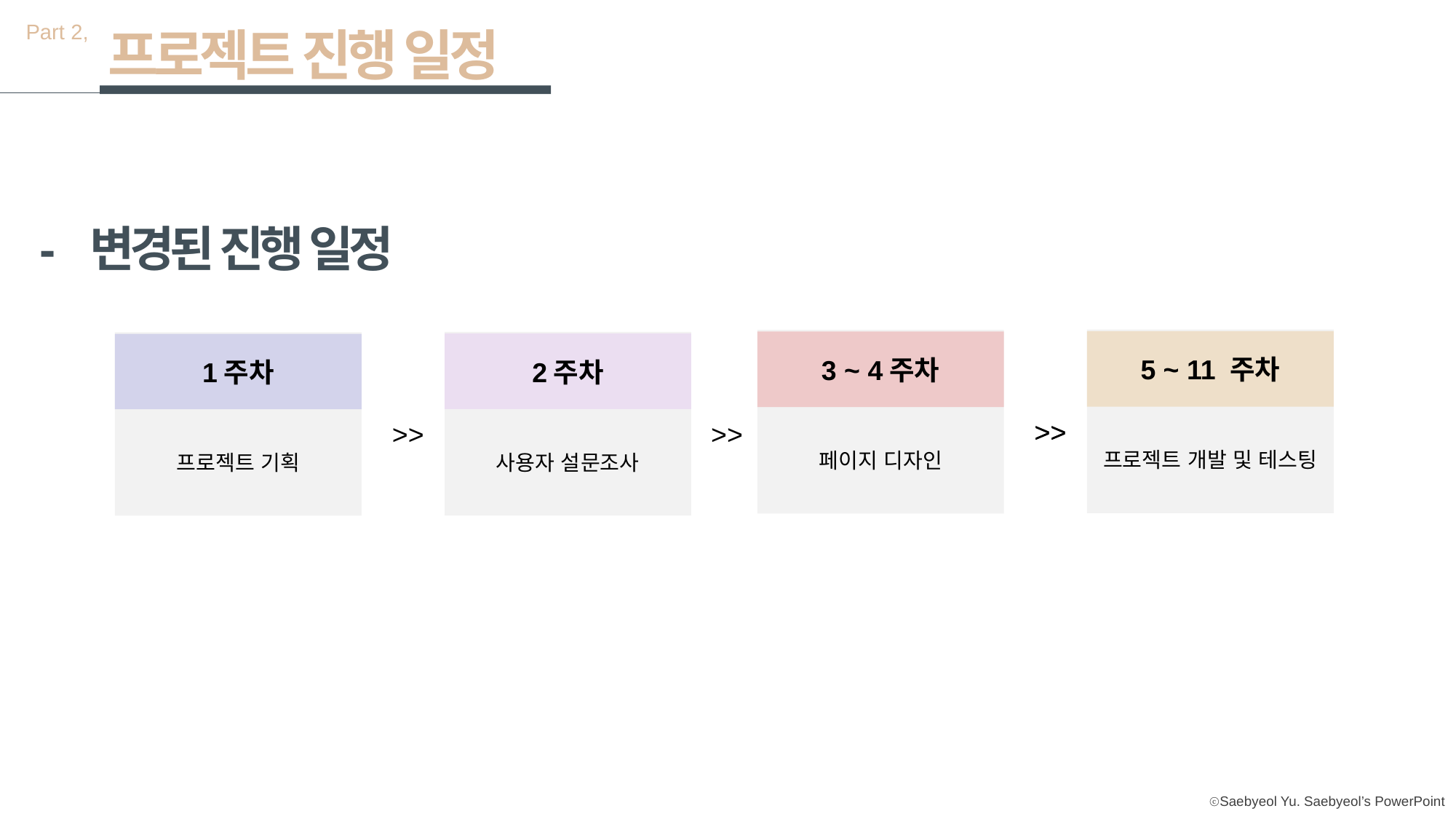

Part 2,
프로젝트 진행 일정

-  변경된 진행 일정

프로젝트 개발 및 테스팅
5 ~ 11 주차

페이지 디자인
3 ~ 4주차

사용자 설문조사
2주차

프로젝트 기획
1주차
>>
>>
>>
>>